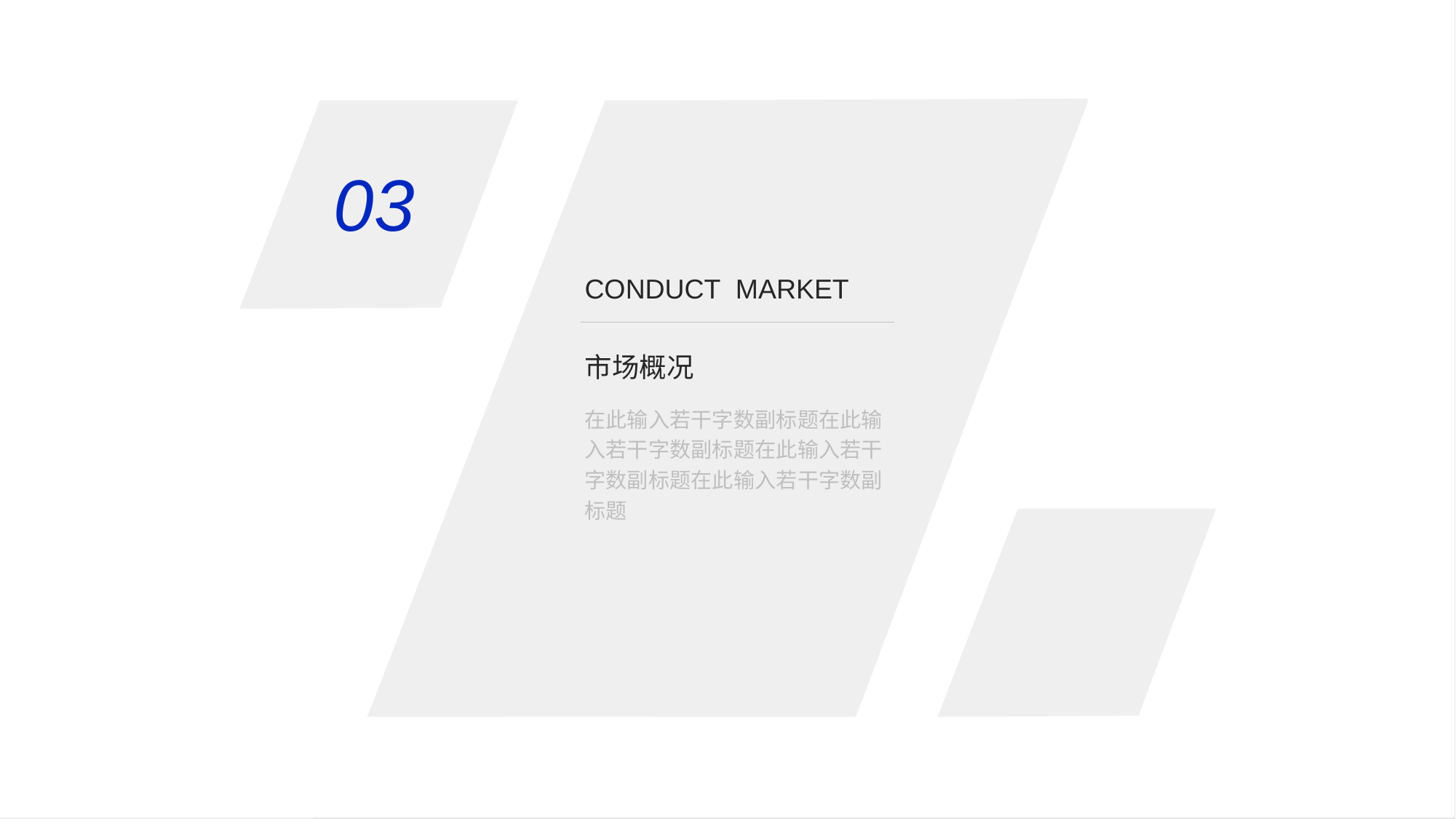

03
CONDUCT  MARKET

市场概况
在此输入若干字数副标题在此输入若干字数副标题在此输入若干字数副标题在此输入若干字数副标题